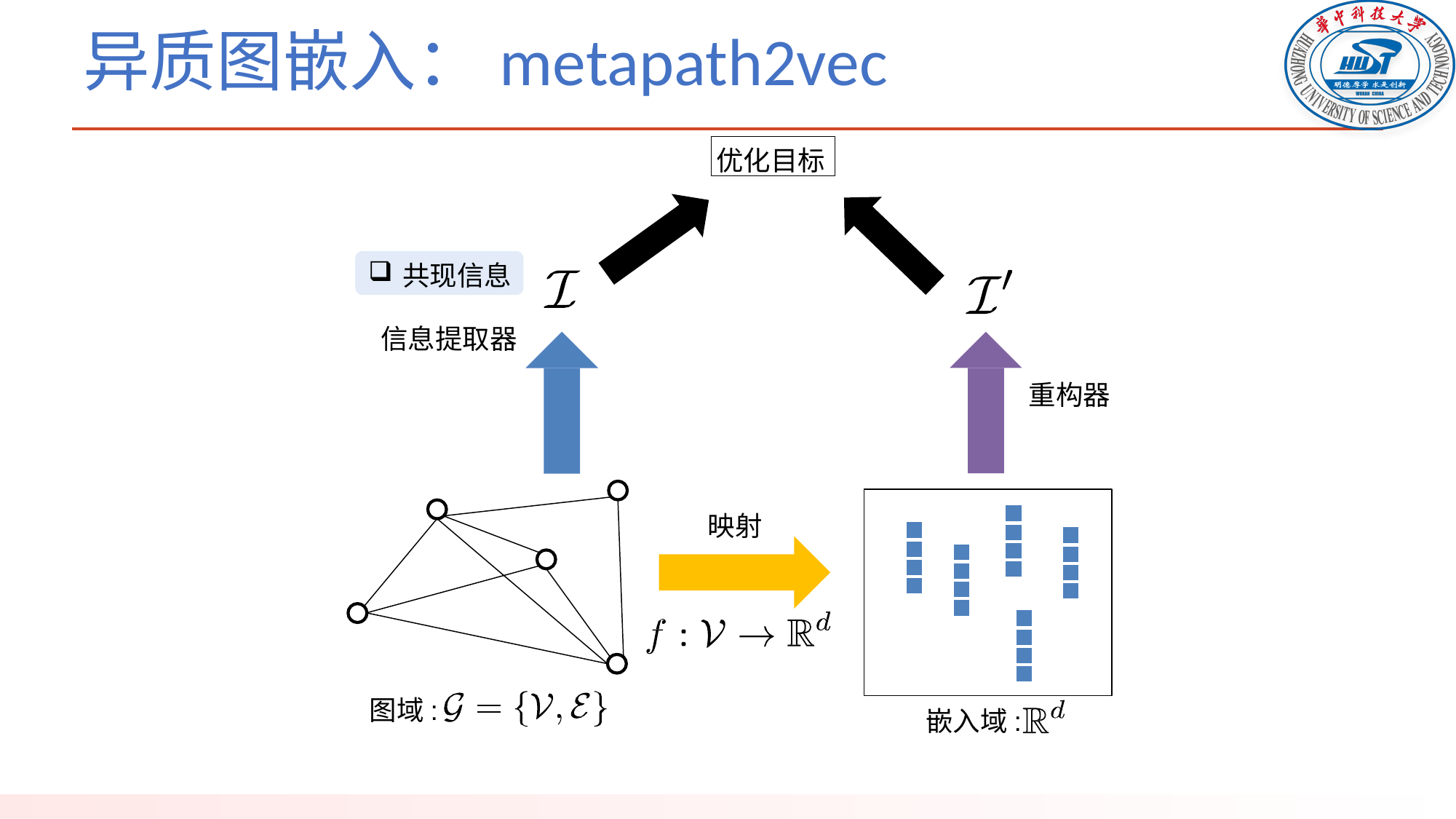

# 异质图嵌入：metapath2vec
优化目标

共现信息

信息提取器

重构器

映射

图域:

嵌入域: